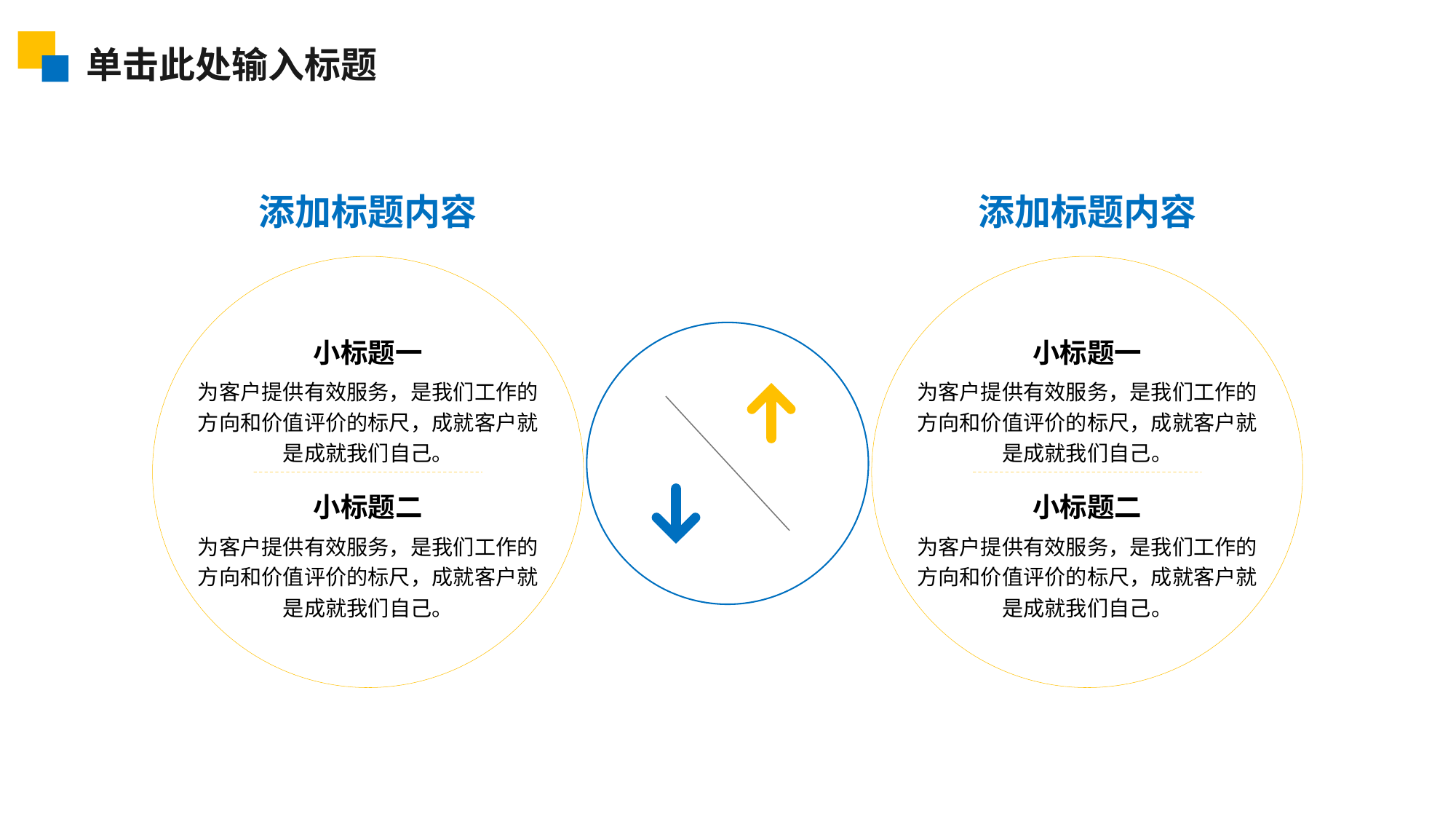

单击此处输入标题
添加标题内容

小标题一
为客户提供有效服务，是我们工作的方向和价值评价的标尺，成就客户就是成就我们自己。
小标题二
为客户提供有效服务，是我们工作的方向和价值评价的标尺，成就客户就是成就我们自己。
添加标题内容

小标题一
为客户提供有效服务，是我们工作的方向和价值评价的标尺，成就客户就是成就我们自己。
小标题二
为客户提供有效服务，是我们工作的方向和价值评价的标尺，成就客户就是成就我们自己。